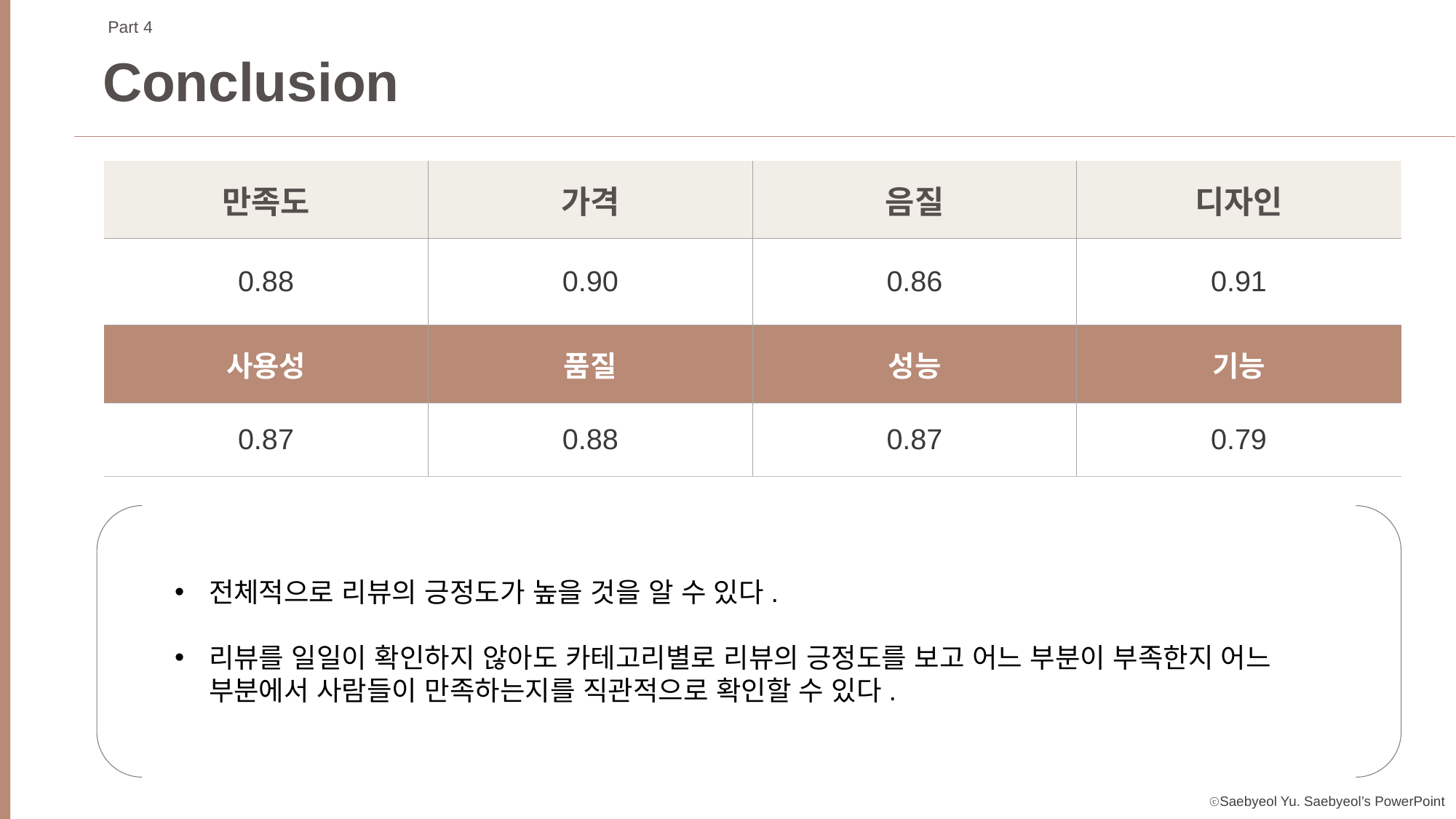

Part 4
Conclusion
| 만족도 | 가격 | 음질 | 디자인 |
| --- | --- | --- | --- |
| 0.88 | 0.90 | 0.86 | 0.91 |
| 사용성 | 품질 | 성능 | 기능 |
| 0.87 | 0.88 | 0.87 | 0.79 |

전체적으로 리뷰의 긍정도가 높을 것을 알 수 있다.

리뷰를 일일이 확인하지 않아도 카테고리별로 리뷰의 긍정도를 보고 어느 부분이 부족한지 어느 부분에서 사람들이 만족하는지를 직관적으로 확인할 수 있다.